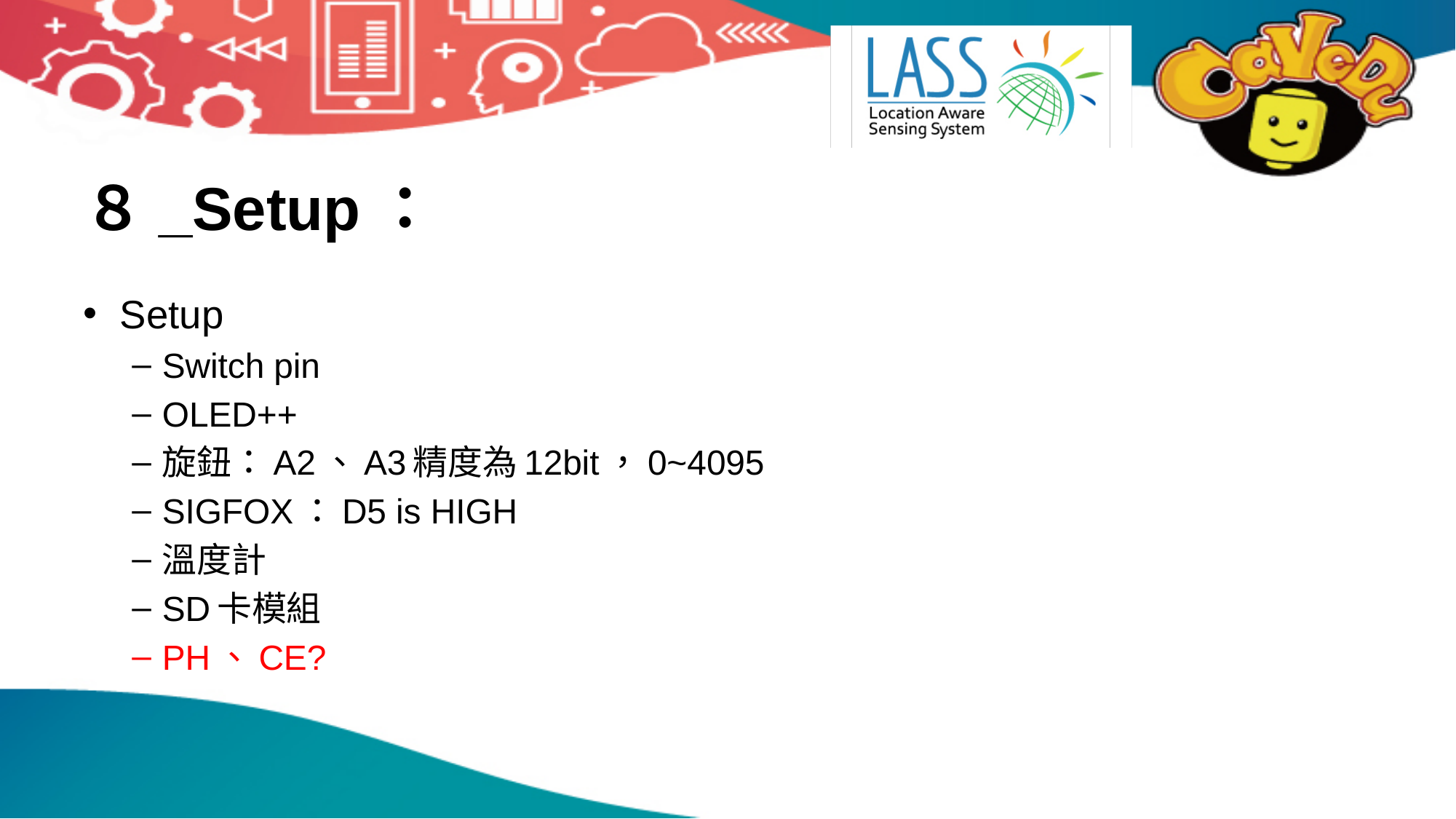

# ８_Setup：
Setup
Switch pin
OLED++
旋鈕：A2、A3精度為12bit，0~4095
SIGFOX：D5 is HIGH
溫度計
SD卡模組
PH、CE?